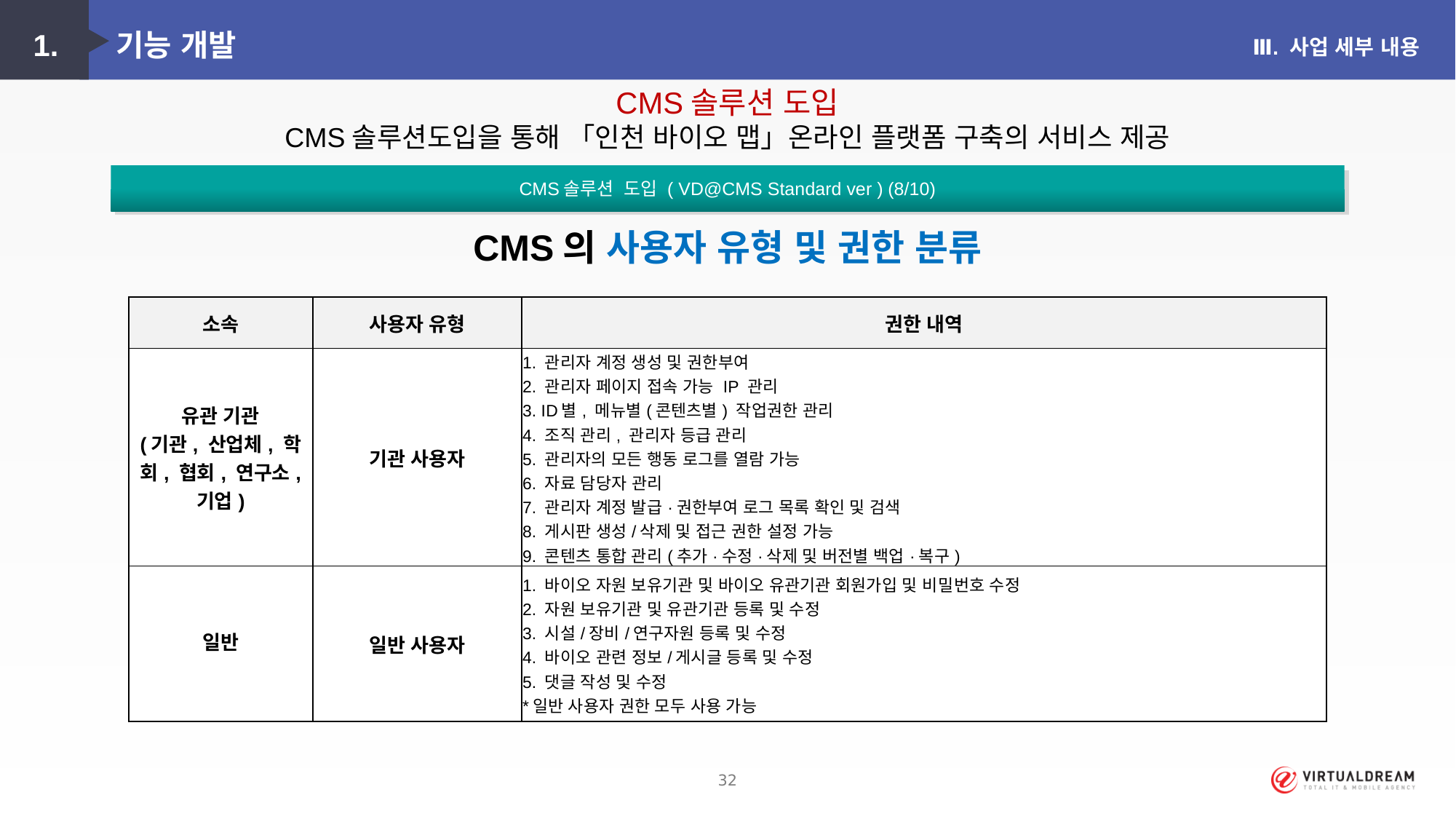

1.      기능 개발
Ⅲ. 사업 세부 내용
CMS솔루션 도입
CMS솔루션도입을 통해 「인천 바이오 맵」온라인 플랫폼 구축의 서비스 제공
CMS솔루션  도입 ( VD@CMS Standard ver ) (8/10)

CMS의 사용자 유형 및 권한 분류

| 소속 | 사용자 유형 | 권한 내역 |
| --- | --- | --- |
| 유관 기관 (기관, 산업체, 학회, 협회, 연구소, 기업) | 기관 사용자 | 1. 관리자 계정 생성 및 권한부여 2. 관리자 페이지 접속 가능 IP 관리 3. ID별, 메뉴별(콘텐츠별) 작업권한 관리 4. 조직 관리, 관리자 등급 관리 5. 관리자의 모든 행동 로그를 열람 가능 6. 자료 담당자 관리 7. 관리자 계정 발급·권한부여 로그 목록 확인 및 검색 8. 게시판 생성/삭제 및 접근 권한 설정 가능 9. 콘텐츠 통합 관리(추가·수정·삭제 및 버전별 백업·복구) \*하위 관리자의 권한 모두 사용 가능 |
| 일반 | 일반 사용자 | 1. 바이오 자원 보유기관 및 바이오 유관기관 회원가입 및 비밀번호 수정 2. 자원 보유기관 및 유관기관 등록 및 수정 3. 시설/장비/연구자원 등록 및 수정 4. 바이오 관련 정보/게시글 등록 및 수정 5. 댓글 작성 및 수정 \*일반 사용자 권한 모두 사용 가능 |